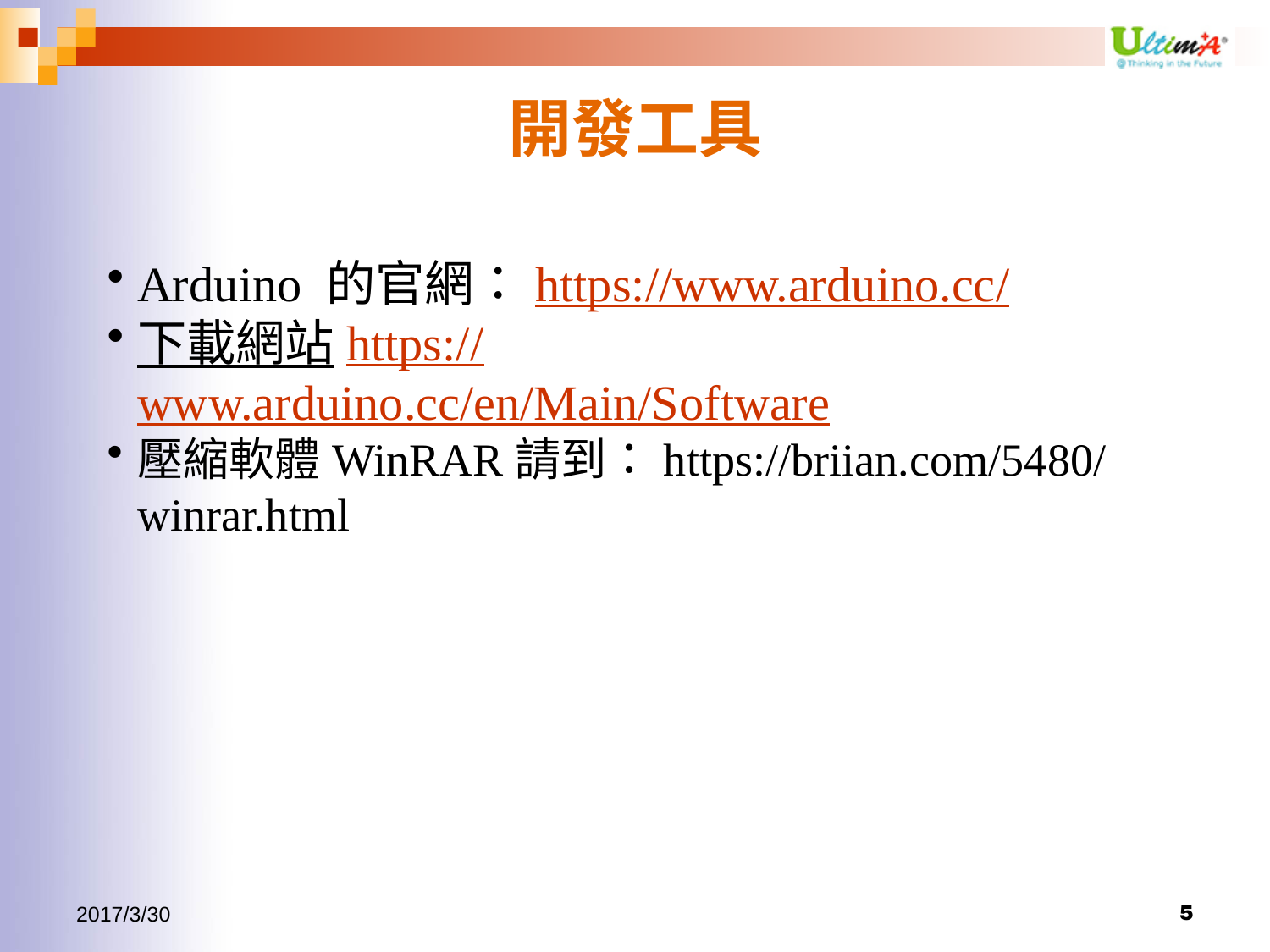

# 開發工具
Arduino 的官網：https://www.arduino.cc/
下載網站https://www.arduino.cc/en/Main/Software
壓縮軟體WinRAR請到：https://briian.com/5480/winrar.html
2017/3/30
5